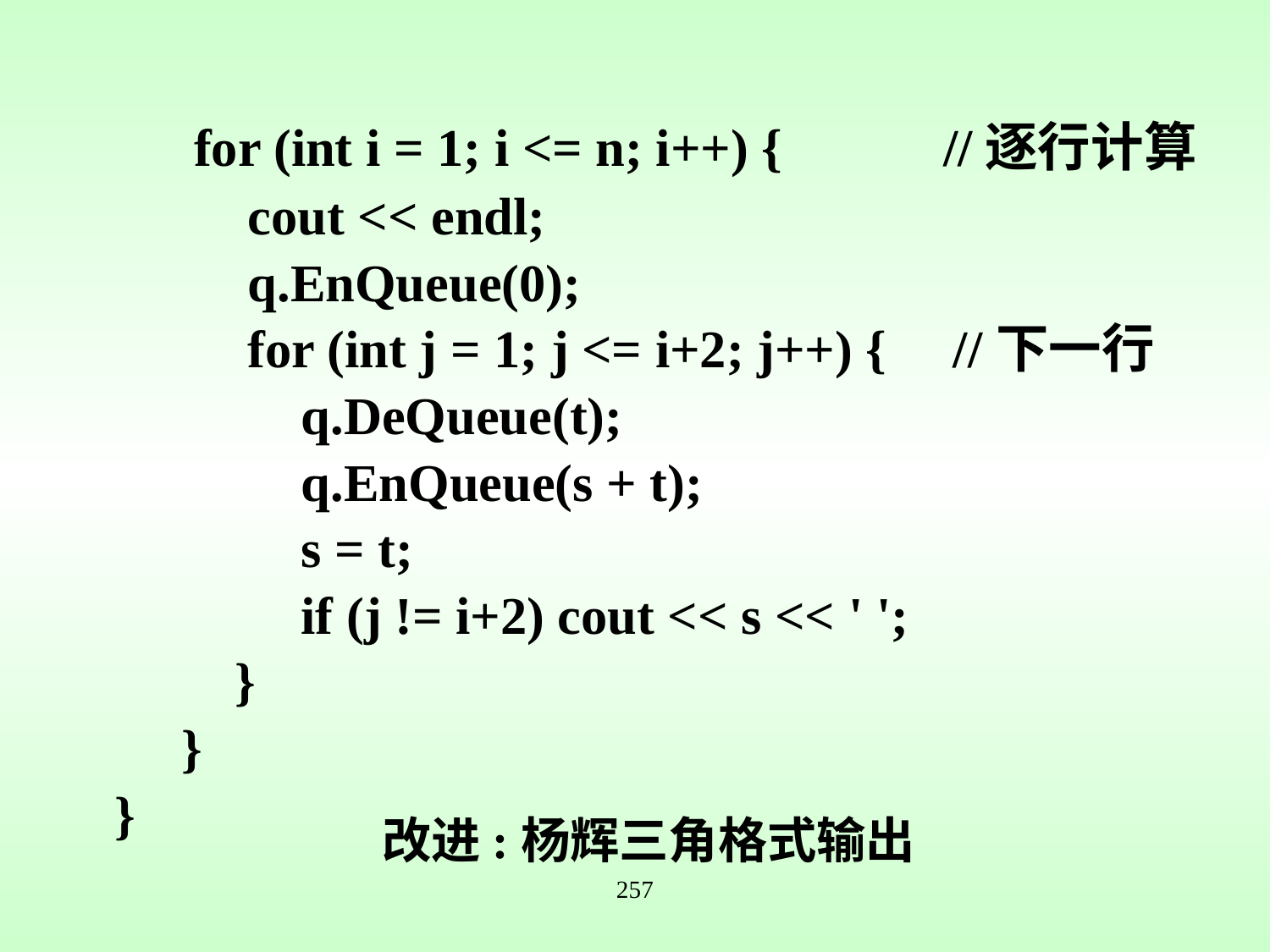

for (int i = 1; i <= n; i++) {            //逐行计算
          cout << endl;
          q.EnQueue(0);
          for (int j = 1; j <= i+2; j++) {     //下一行
              q.DeQueue(t);
              q.EnQueue(s + t);
              s = t;
              if (j != i+2) cout << s << ' ';
         }
     }
}
改进:杨辉三角格式输出
257